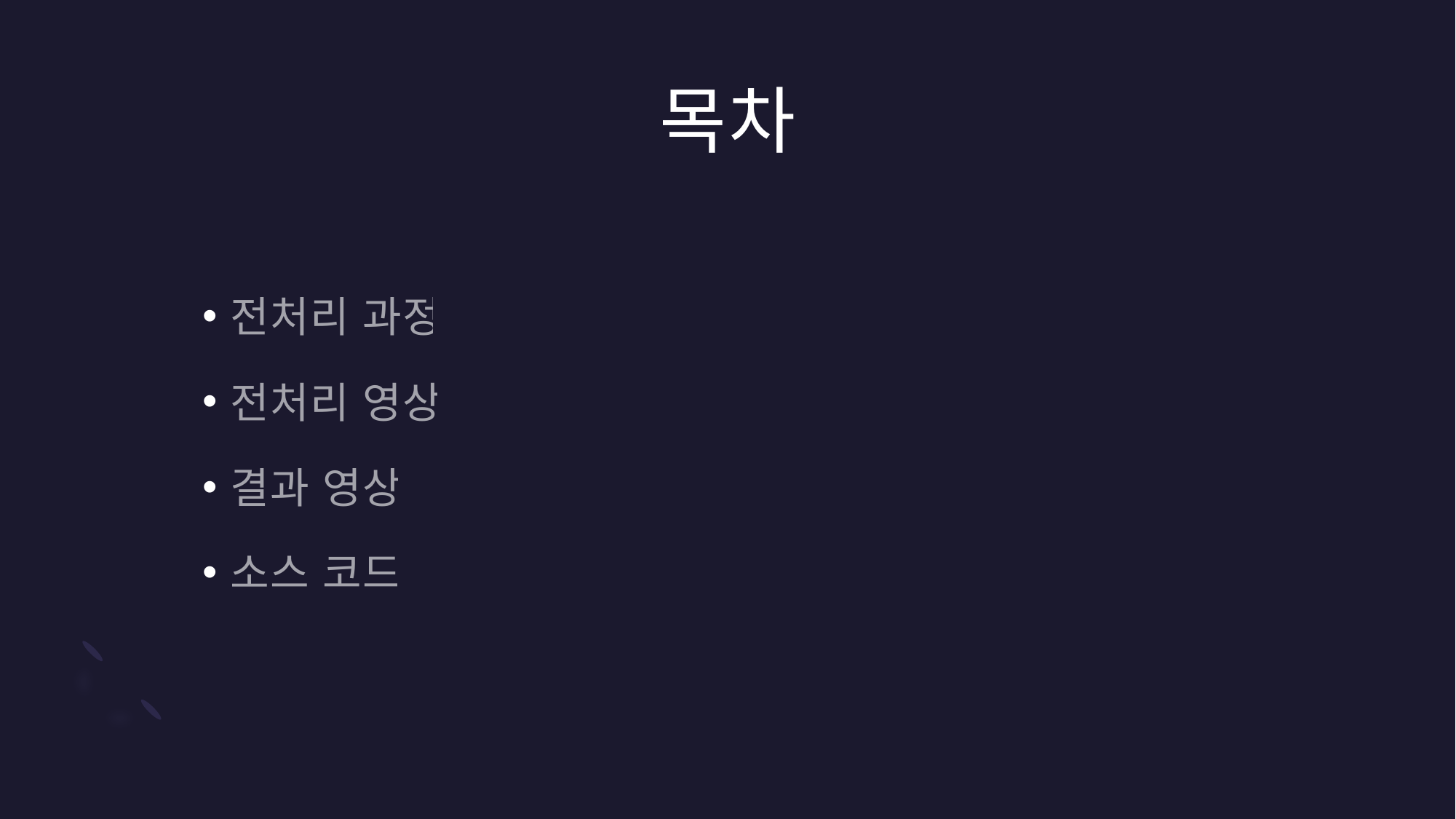

# 목차
전처리 과정
전처리 영상
결과 영상
소스 코드